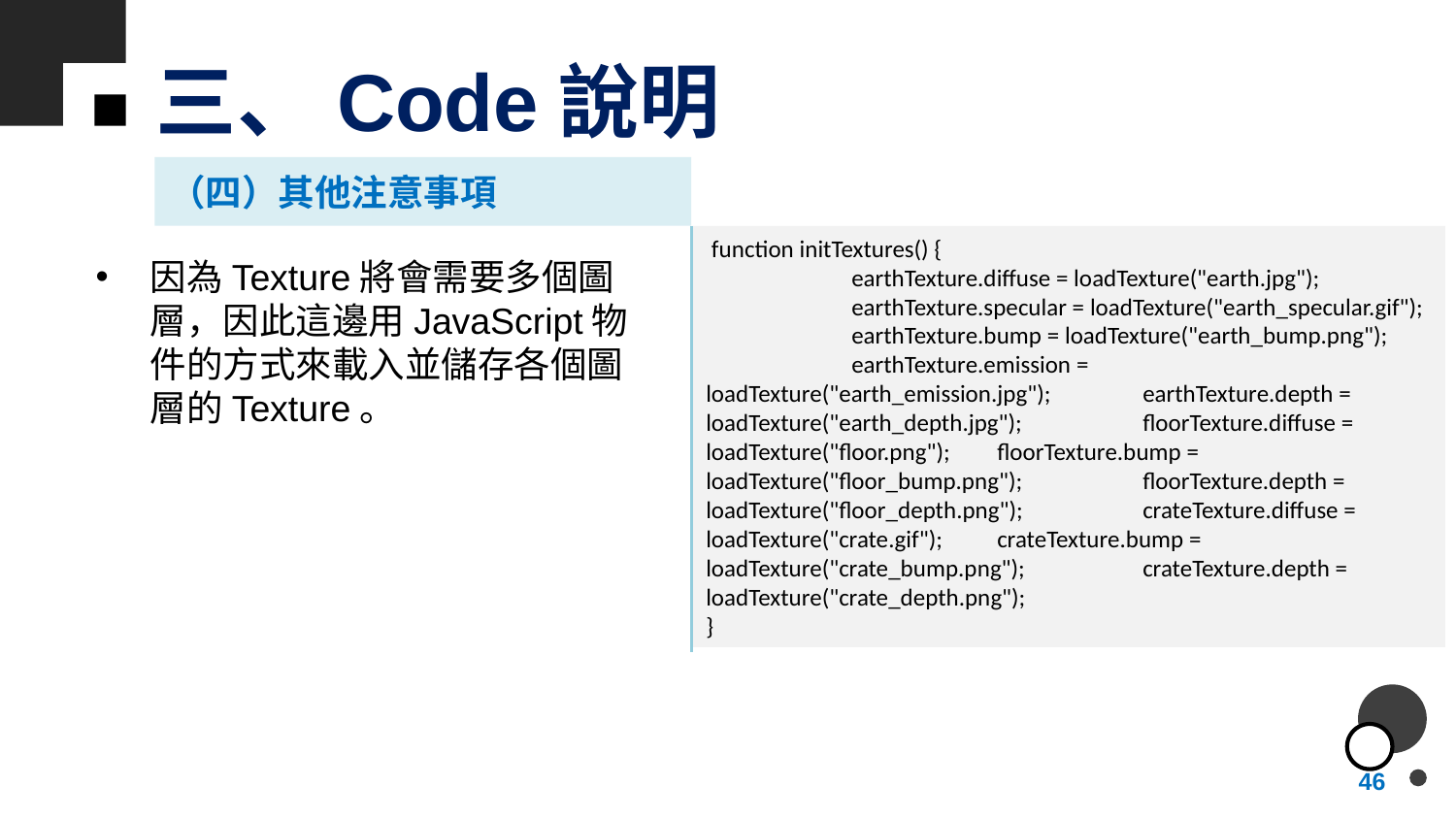

# 三、Code說明
（四）其他注意事項
 function initTextures() {
	earthTexture.diffuse = loadTexture("earth.jpg");        	earthTexture.specular = loadTexture("earth_specular.gif");        	earthTexture.bump = loadTexture("earth_bump.png");        	earthTexture.emission = 	loadTexture("earth_emission.jpg");        	earthTexture.depth = loadTexture("earth_depth.jpg");        	floorTexture.diffuse = loadTexture("floor.png");        	floorTexture.bump = loadTexture("floor_bump.png");        	floorTexture.depth = loadTexture("floor_depth.png");        	crateTexture.diffuse = loadTexture("crate.gif");        	crateTexture.bump = loadTexture("crate_bump.png");        	crateTexture.depth = loadTexture("crate_depth.png");
}
因為Texture將會需要多個圖層，因此這邊用JavaScript物件的方式來載入並儲存各個圖層的Texture。

46